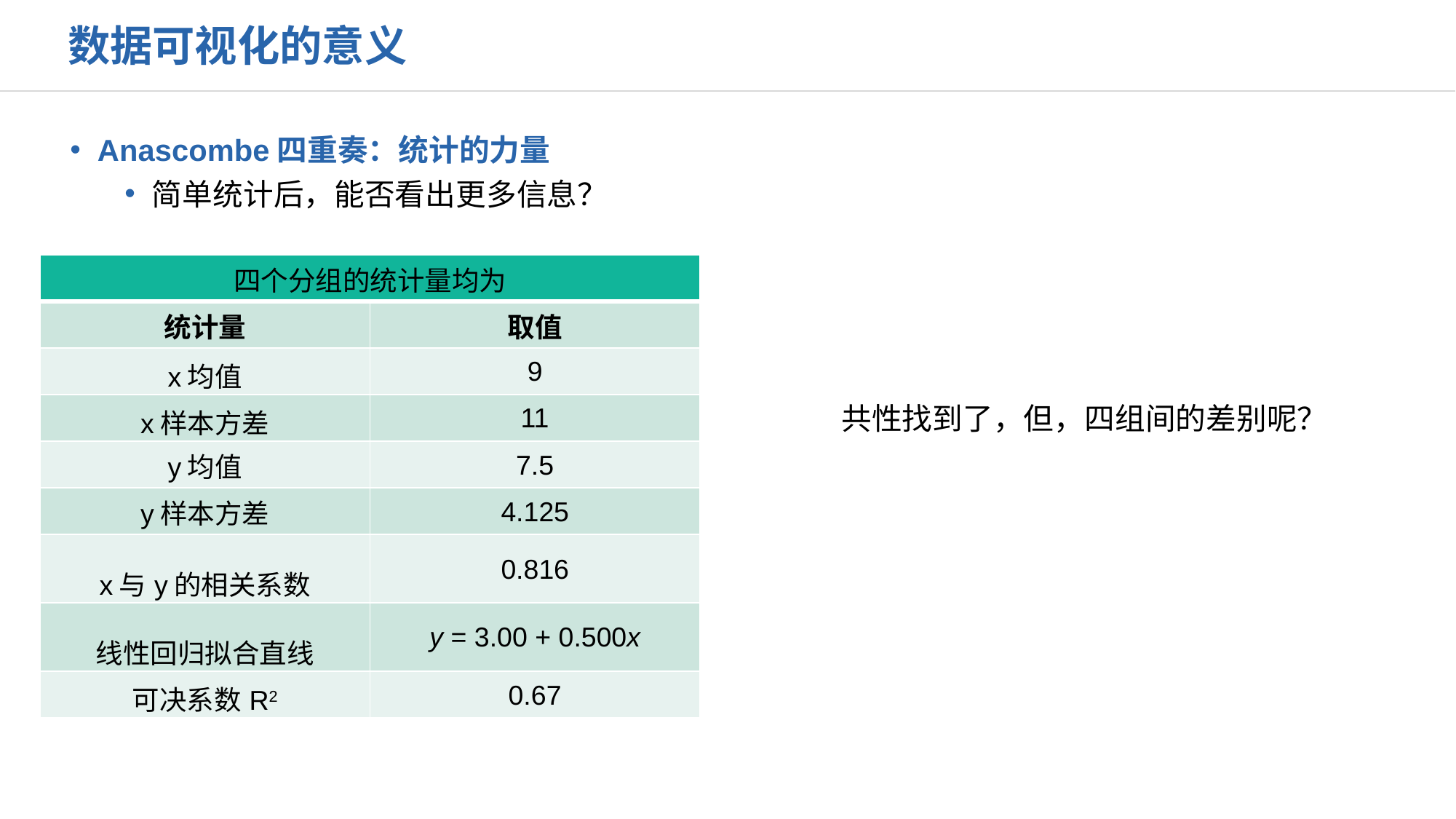

数据可视化的意义
Anascombe四重奏：统计的力量
简单统计后，能否看出更多信息？

| 四个分组的统计量均为 |  |
| --- | --- |
| 统计量 | 取值 |
| x均值 | 9 |
| x样本方差 | 11 |
| y均值 | 7.5 |
| y样本方差 | 4.125 |
| x与y的相关系数 | 0.816 |
| 线性回归拟合直线 | y = 3.00 + 0.500x |
| 可决系数R2 | 0.67 |
共性找到了，但，四组间的差别呢？